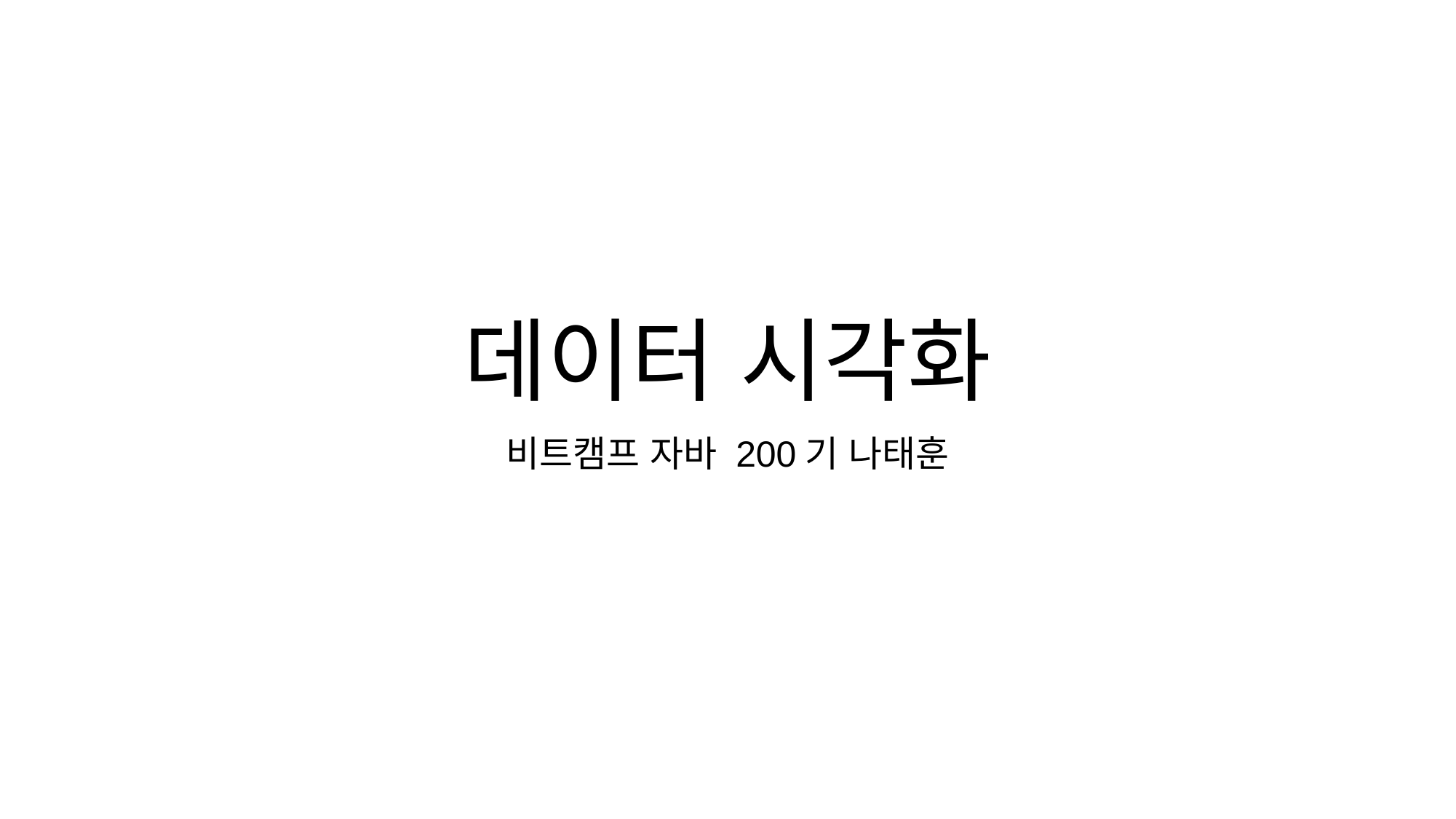

# 데이터 시각화
비트캠프 자바 200기 나태훈